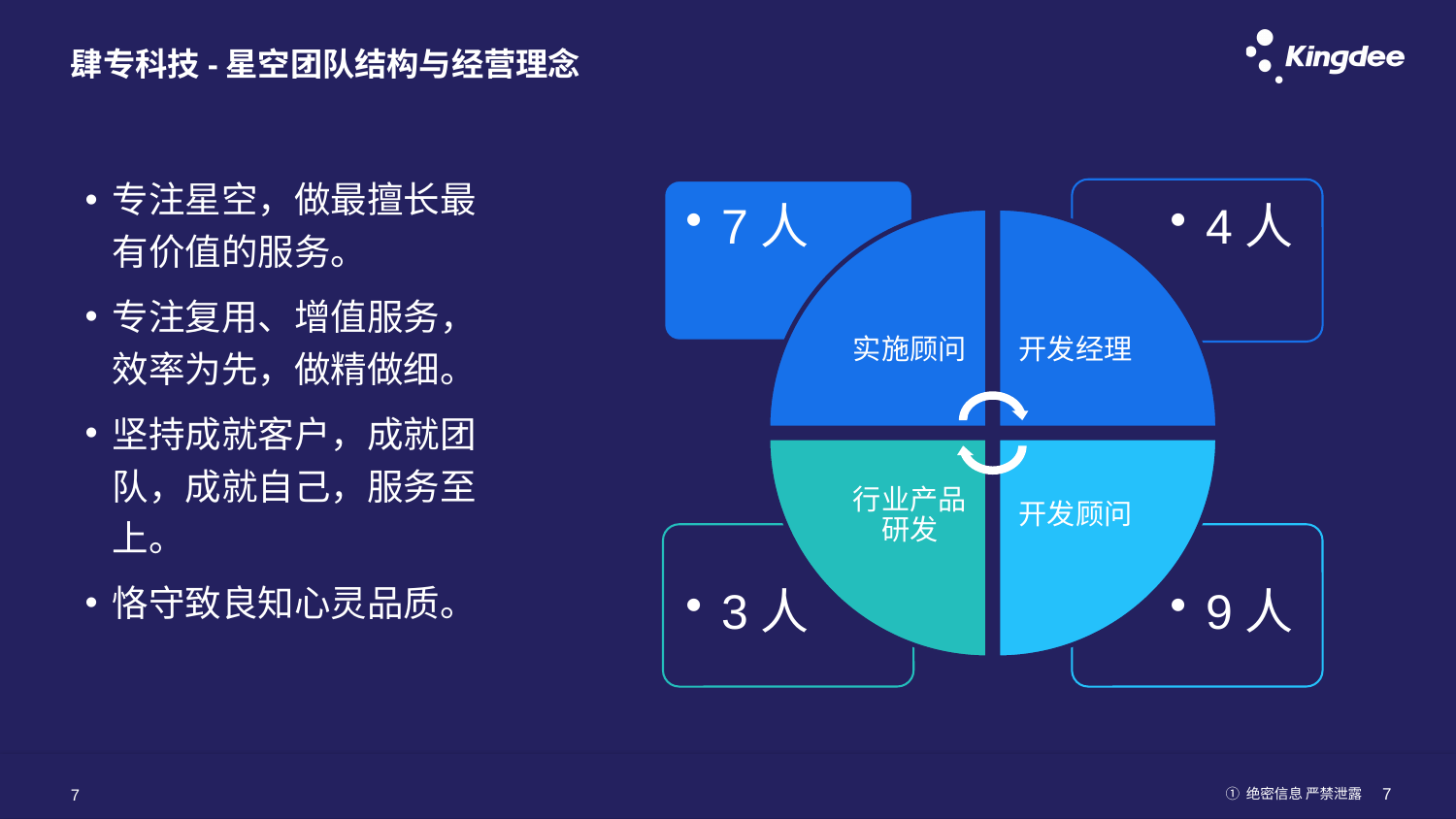

肆专科技-星空团队结构与经营理念
专注星空，做最擅长最有价值的服务。
专注复用、增值服务，效率为先，做精做细。
坚持成就客户，成就团队，成就自己，服务至上。
恪守致良知心灵品质。
9人
3人
4人
7人
实施顾问
开发经理
开发顾问
行业产品研发